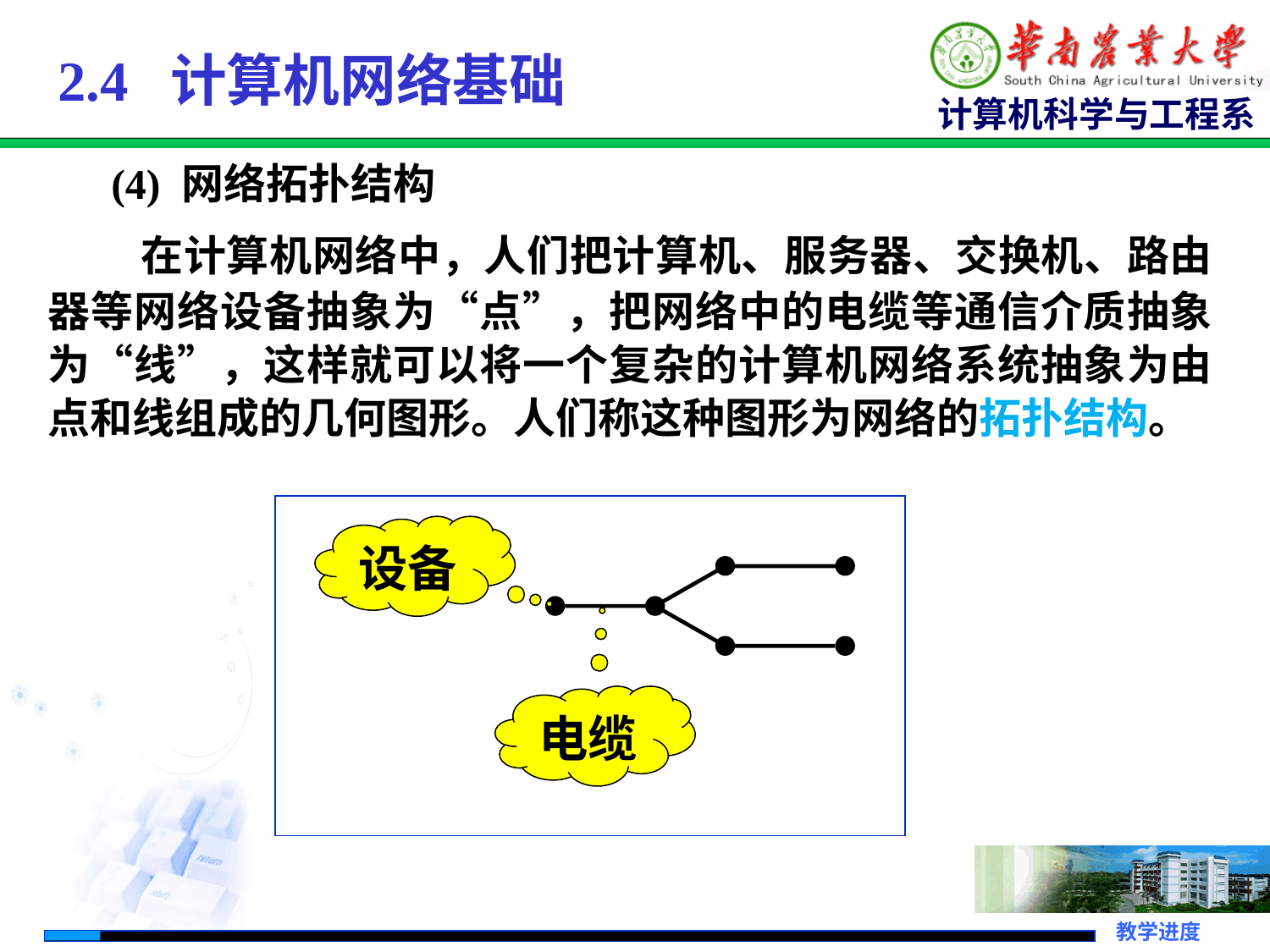

# 2.4  计算机网络基础
      (4) 网络拓扑结构
      在计算机网络中，人们把计算机、服务器、交换机、路由器等网络设备抽象为“点”，把网络中的电缆等通信介质抽象为“线”，这样就可以将一个复杂的计算机网络系统抽象为由点和线组成的几何图形。人们称这种图形为网络的拓扑结构。

设备

电缆